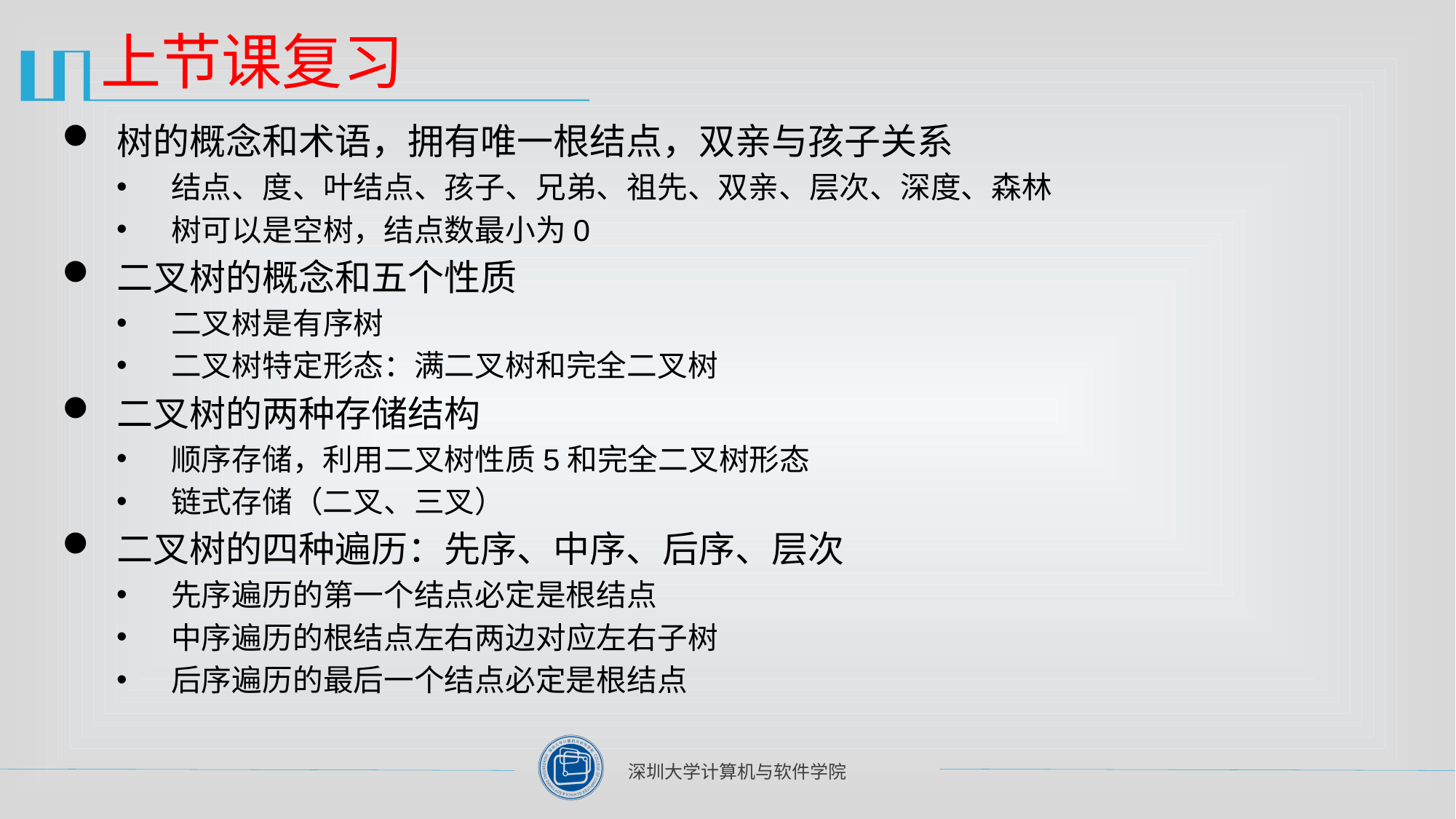

# 上节课复习
树的概念和术语，拥有唯一根结点，双亲与孩子关系
结点、度、叶结点、孩子、兄弟、祖先、双亲、层次、深度、森林
树可以是空树，结点数最小为0
二叉树的概念和五个性质
二叉树是有序树
二叉树特定形态：满二叉树和完全二叉树
二叉树的两种存储结构
顺序存储，利用二叉树性质5和完全二叉树形态
链式存储（二叉、三叉）
二叉树的四种遍历：先序、中序、后序、层次
先序遍历的第一个结点必定是根结点
中序遍历的根结点左右两边对应左右子树
后序遍历的最后一个结点必定是根结点

47